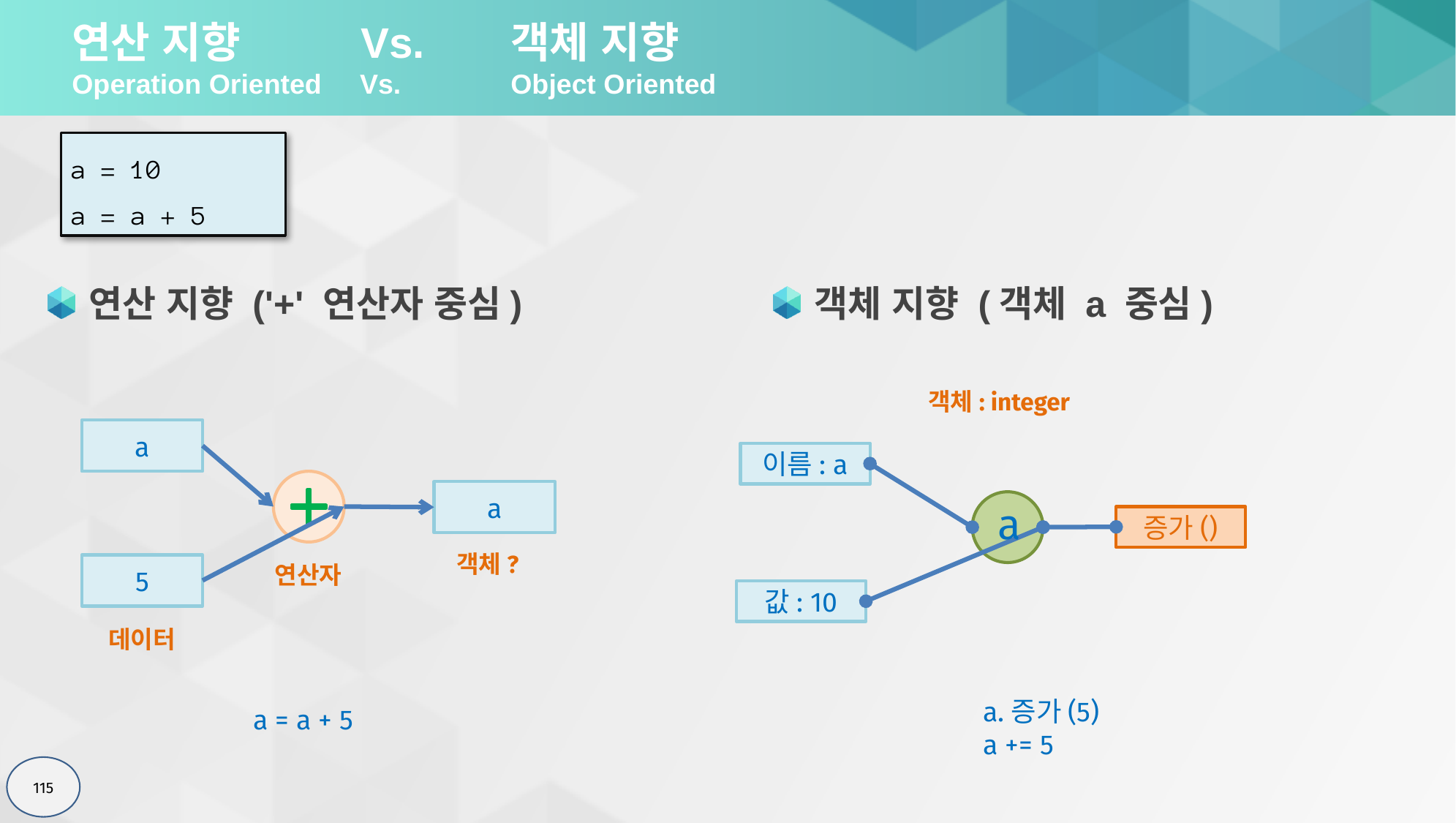

# 연산 지향	     Vs.	객체 지향 Operation Oriented     Vs. 	Object Oriented
a = 10
a = a + 5
연산 지향 ('+' 연산자 중심)
객체 지향 (객체 a 중심)
객체: integer
a
이름: a

a

a

증가()
객체?
연산자
5
값: 10
데이터
a.증가(5)
a += 5
a = a + 5